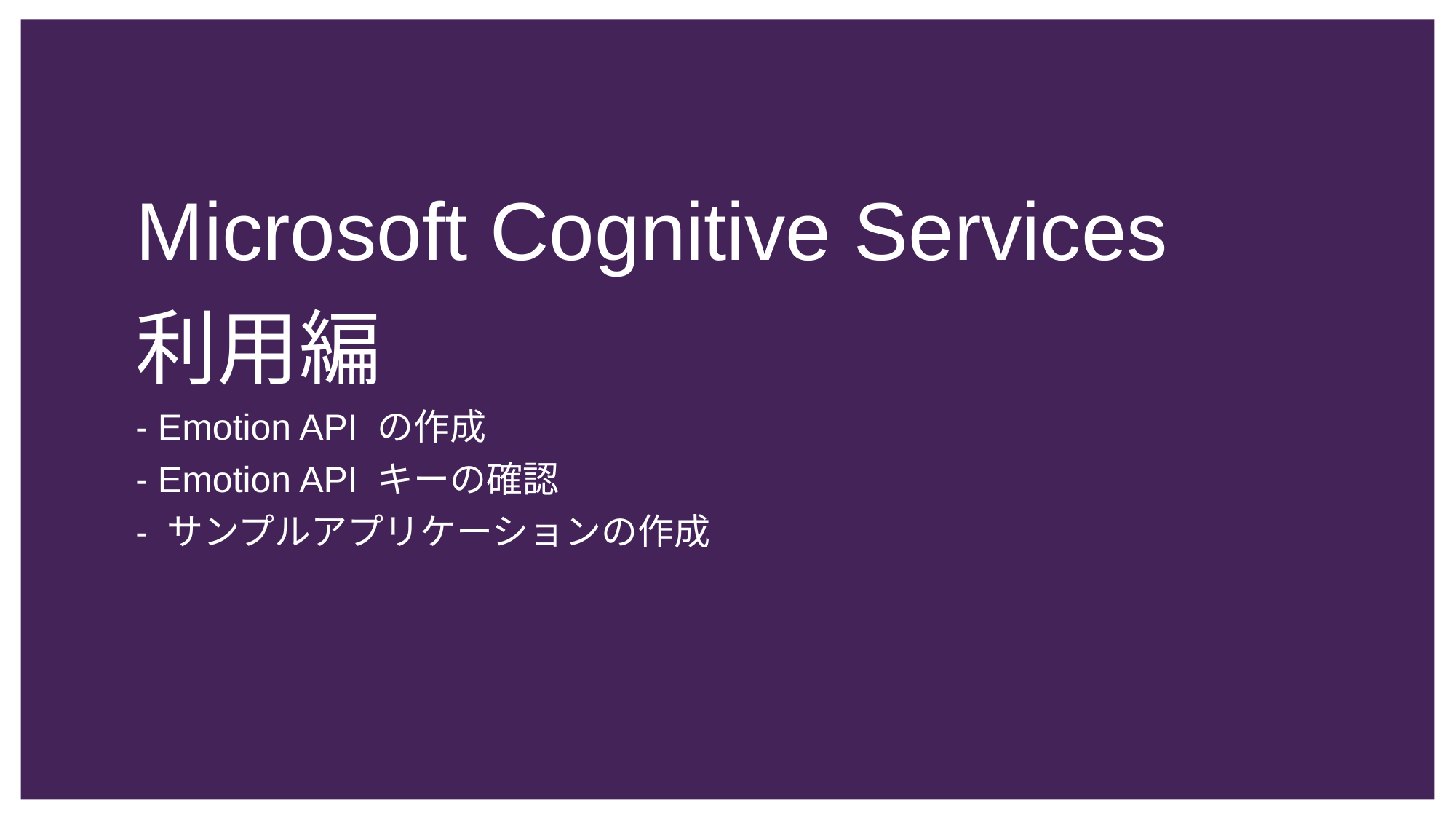

# Microsoft Cognitive Services 利用編 - Emotion API の作成 - Emotion API キーの確認 - サンプルアプリケーションの作成